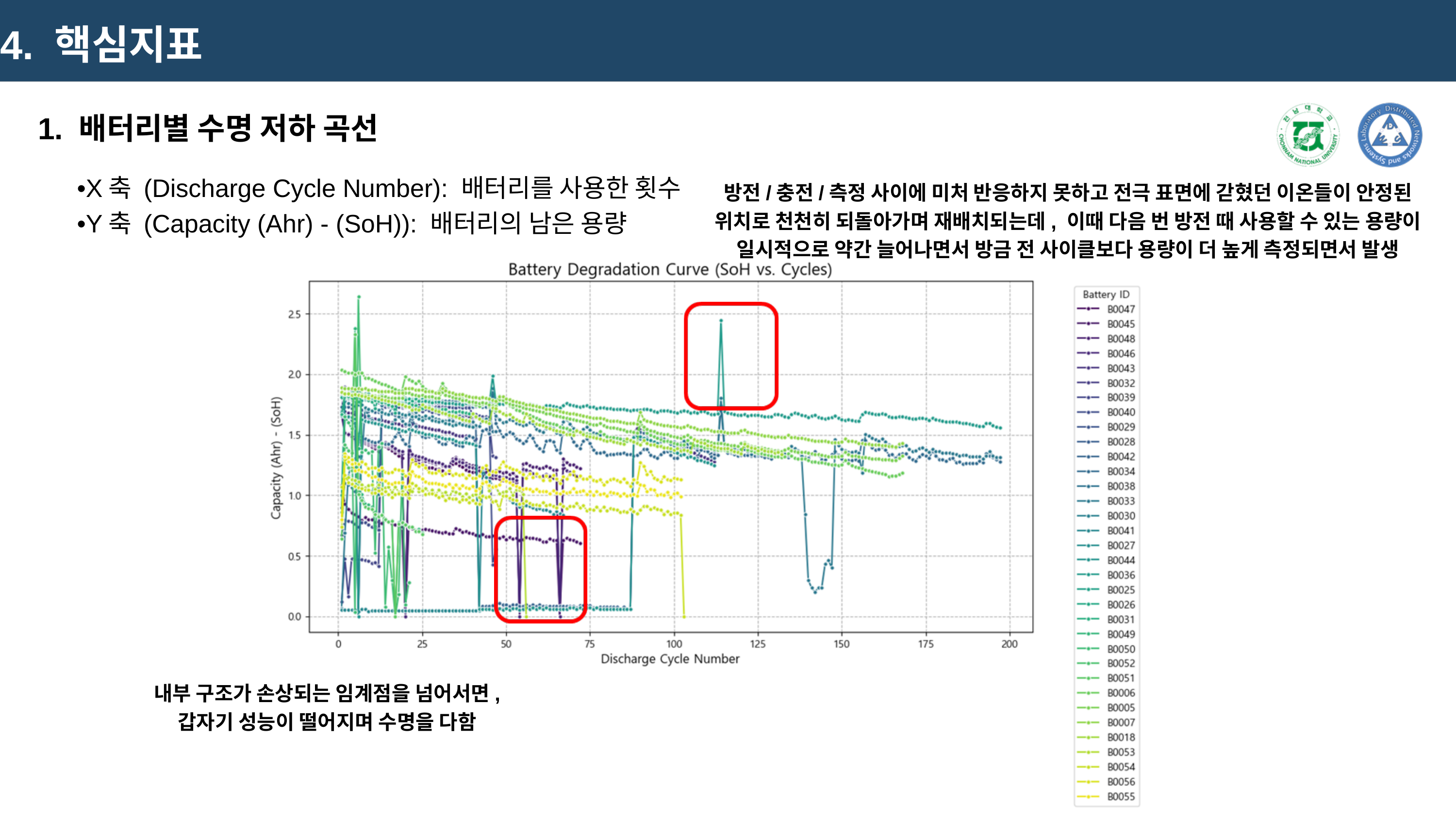

4. 핵심지표
1. 배터리별 수명 저하 곡선

•X축 (Discharge Cycle Number): 배터리를 사용한 횟수
•Y축 (Capacity (Ahr) - (SoH)): 배터리의 남은 용량

방전/충전/측정 사이에 미처 반응하지 못하고 전극 표면에 갇혔던 이온들이 안정된 위치로 천천히 되돌아가며 재배치되는데, 이때 다음 번 방전 때 사용할 수 있는 용량이 일시적으로 약간 늘어나면서 방금 전 사이클보다 용량이 더 높게 측정되면서 발생

내부 구조가 손상되는 임계점을 넘어서면, 갑자기 성능이 떨어지며 수명을 다함